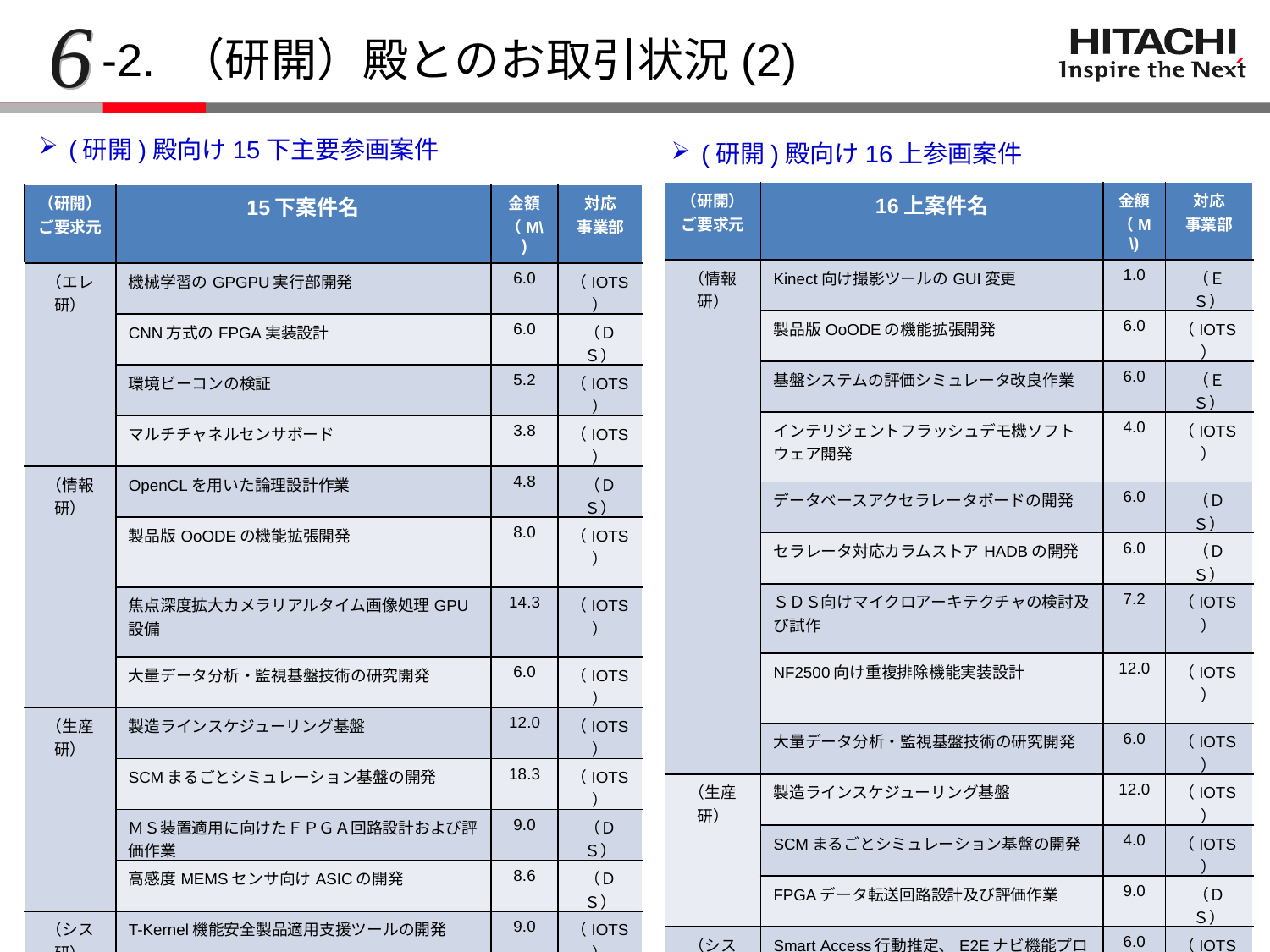

6
-2. （研開）殿とのお取引状況(2)
(研開)殿向け15下主要参画案件
(研開)殿向け16上参画案件
| （研開） ご要求元 | 16上案件名 | 金額 （M\) | 対応 事業部 |
| --- | --- | --- | --- |
| （情報研） | Kinect向け撮影ツールのGUI変更 | 1.0 | （ＥＳ） |
|  | 製品版OoODEの機能拡張開発 | 6.0 | （IOTS） |
|  | 基盤システムの評価シミュレータ改良作業 | 6.0 | （ＥＳ） |
|  | インテリジェントフラッシュデモ機ソフトウェア開発 | 4.0 | （IOTS） |
|  | データベースアクセラレータボードの開発 | 6.0 | （ＤＳ） |
|  | セラレータ対応カラムストアHADBの開発 | 6.0 | （ＤＳ） |
|  | ＳＤＳ向けマイクロアーキテクチャの検討及び試作 | 7.2 | （IOTS） |
|  | NF2500向け重複排除機能実装設計 | 12.0 | （IOTS） |
|  | 大量データ分析・監視基盤技術の研究開発 | 6.0 | （IOTS） |
| （生産研） | 製造ラインスケジューリング基盤 | 12.0 | （IOTS） |
|  | SCMまるごとシミュレーション基盤の開発 | 4.0 | （IOTS） |
|  | FPGAデータ転送回路設計及び評価作業 | 9.0 | （ＤＳ） |
| （シス研） | Smart Access行動推定、E2Eナビ機能プロト開発 | 6.0 | （IOTS） |
| 合計 |  | 85.2 |  |
| （研開） ご要求元 | 15下案件名 | 金額 （M\) | 対応 事業部 |
| --- | --- | --- | --- |
| （エレ研） | 機械学習のGPGPU実行部開発 | 6.0 | （IOTS） |
|  | CNN方式のFPGA実装設計 | 6.0 | （ＤＳ） |
|  | 環境ビーコンの検証 | 5.2 | （IOTS） |
|  | マルチチャネルセンサボード | 3.8 | （IOTS） |
| （情報研） | OpenCLを用いた論理設計作業 | 4.8 | （ＤＳ） |
|  | 製品版OoODEの機能拡張開発 | 8.0 | （IOTS） |
|  | 焦点深度拡大カメラリアルタイム画像処理GPU設備 | 14.3 | （IOTS） |
|  | 大量データ分析・監視基盤技術の研究開発 | 6.0 | （IOTS） |
| （生産研） | 製造ラインスケジューリング基盤 | 12.0 | （IOTS） |
|  | SCMまるごとシミュレーション基盤の開発 | 18.3 | （IOTS） |
|  | ＭＳ装置適用に向けたＦＰＧＡ回路設計および評価作業 | 9.0 | （ＤＳ） |
|  | 高感度MEMSセンサ向けASICの開発 | 8.6 | （ＤＳ） |
| （シス研） | T-Kernel機能安全製品適用支援ツールの開発 | 9.0 | （IOTS） |
| （制御研） | インバータ信号抽出基板のFPGA回路設計及び評価作業 | 1.0 | （ＤＳ） |
| （機械研） | オンラインリスク評価システム | 3.0 | （ES） |
| 合計 |  | 115 |  |
8